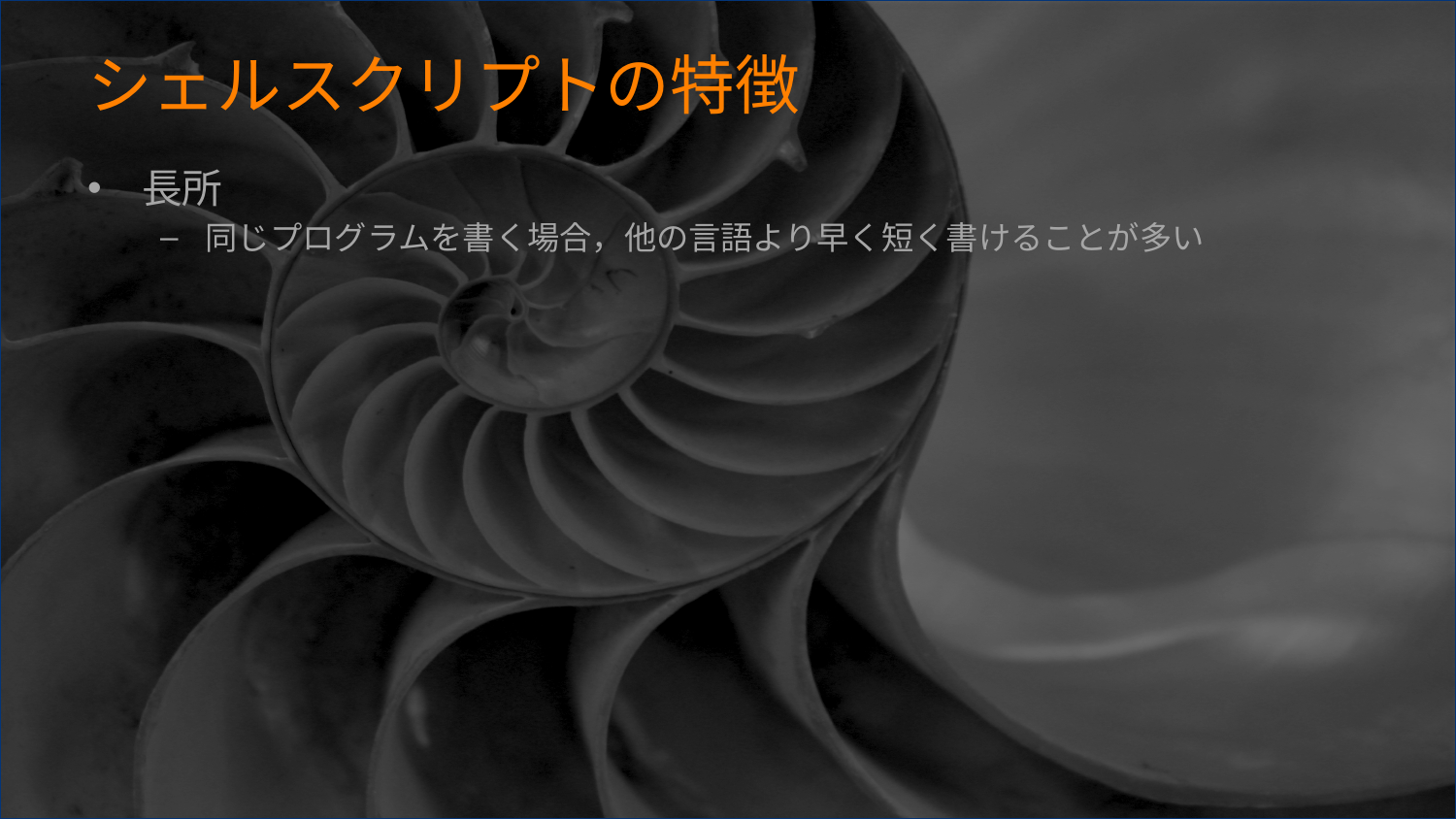

# シェルスクリプトの特徴
長所
同じプログラムを書く場合，他の言語より早く短く書けることが多い